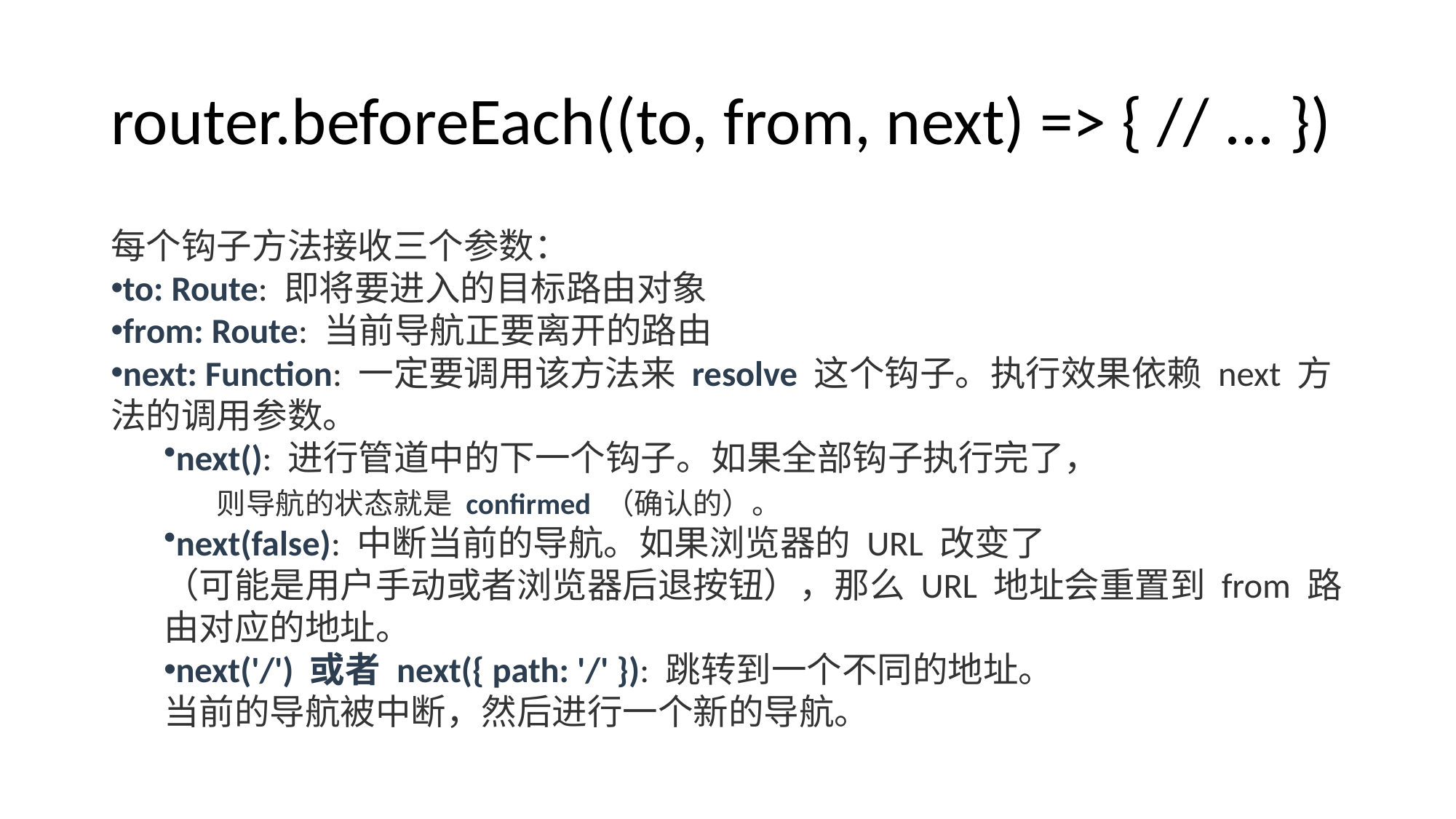

# router.beforeEach((to, from, next) => { // ... })
每个钩子方法接收三个参数：
to: Route: 即将要进入的目标路由对象
from: Route: 当前导航正要离开的路由
next: Function: 一定要调用该方法来 resolve 这个钩子。执行效果依赖 next 方法的调用参数。
next(): 进行管道中的下一个钩子。如果全部钩子执行完了，
则导航的状态就是 confirmed （确认的）。
next(false): 中断当前的导航。如果浏览器的 URL 改变了
	（可能是用户手动或者浏览器后退按钮），那么 URL 地址会重置到 from 路由对应的地址。
next('/') 或者 next({ path: '/' }): 跳转到一个不同的地址。
	当前的导航被中断，然后进行一个新的导航。